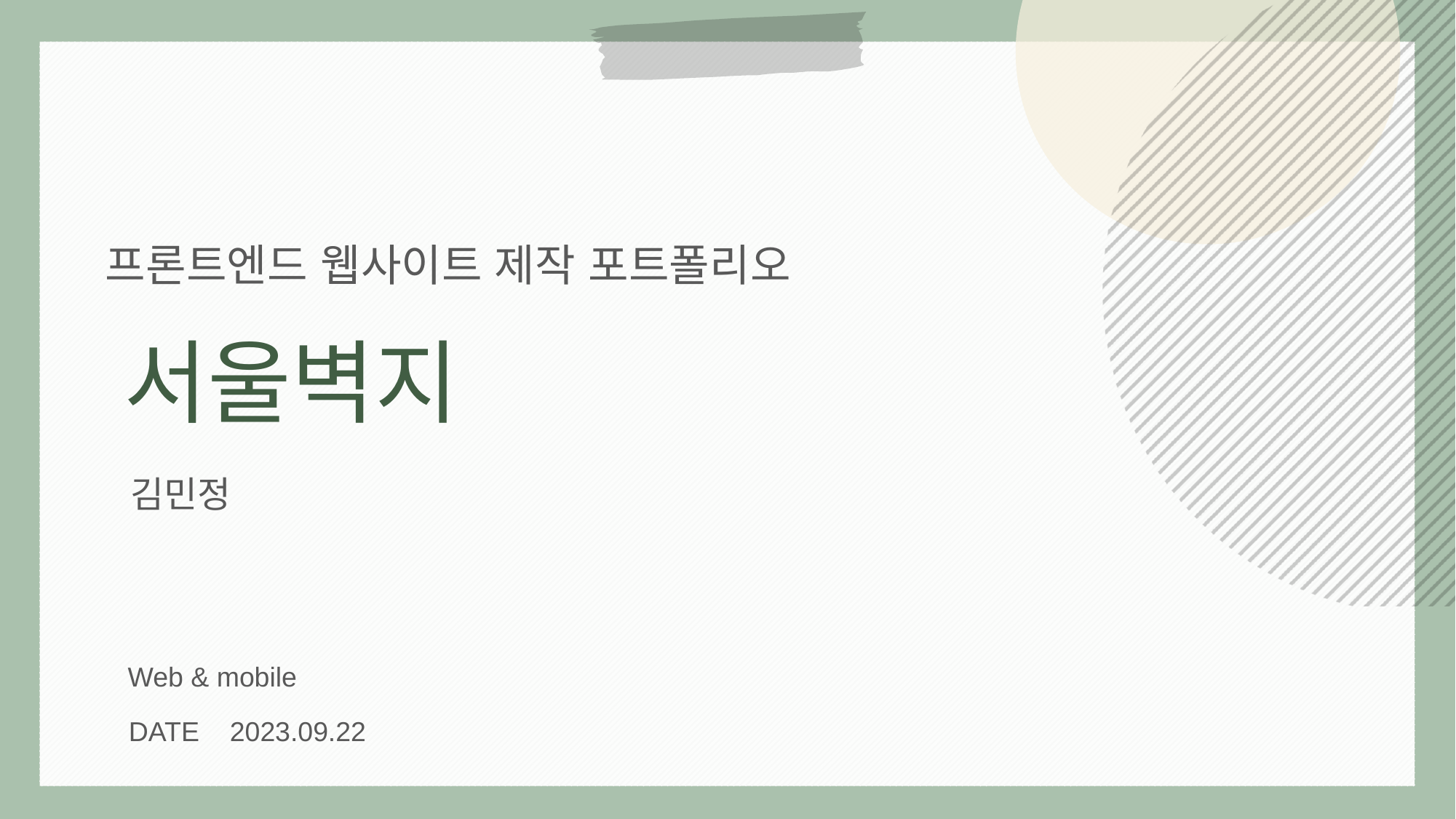

프론트엔드 웹사이트 제작 포트폴리오
서울벽지
김민정
Web & mobile
DATE    2023.09.22